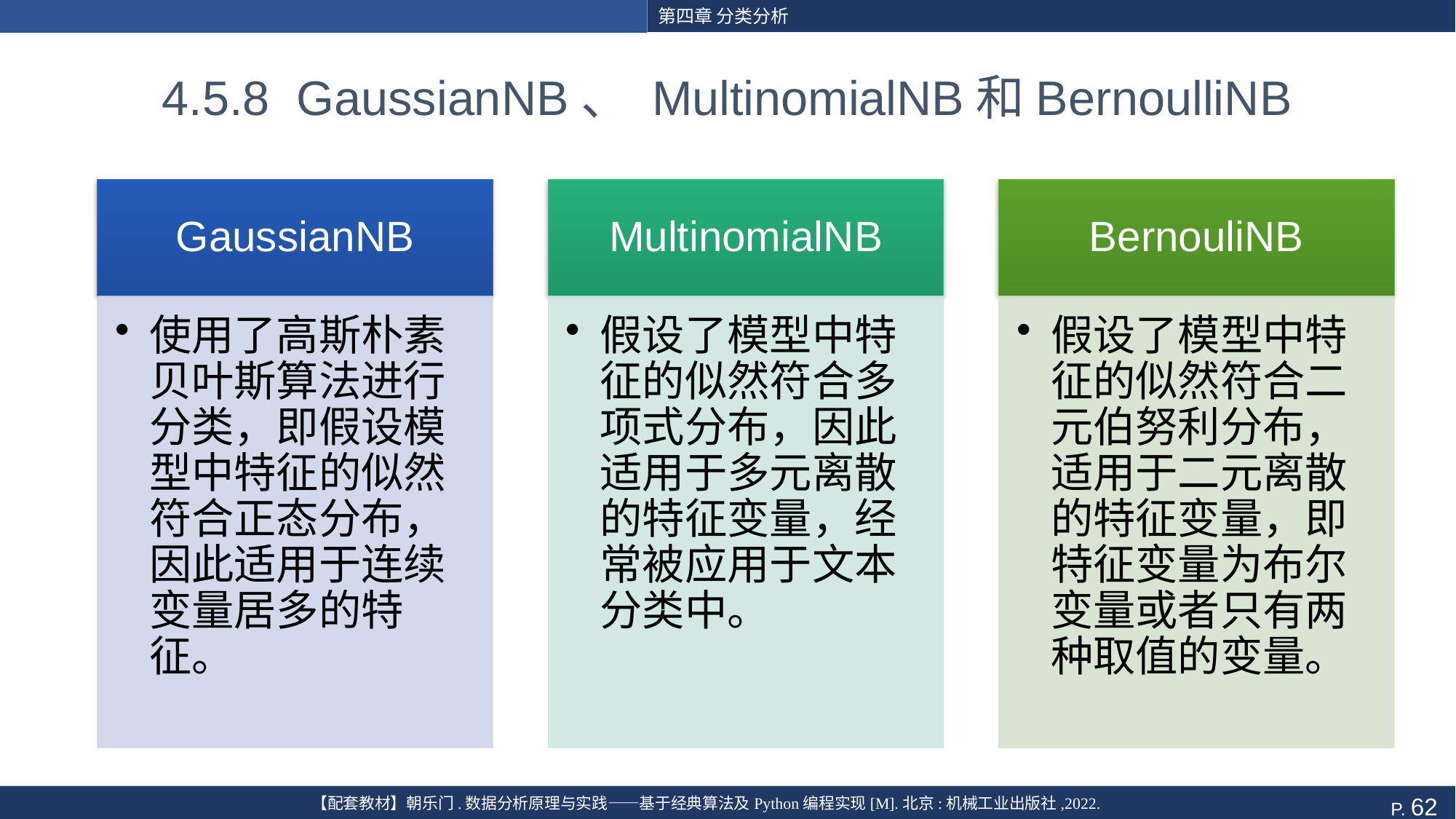

# 4.5.8  GaussianNB、 MultinomialNB和BernoulliNB
GaussianNB
使用了高斯朴素贝叶斯算法进行分类，即假设模型中特征的似然符合正态分布，因此适用于连续变量居多的特征。
MultinomialNB
假设了模型中特征的似然符合多项式分布，因此适用于多元离散的特征变量，经常被应用于文本分类中。
BernouliNB
假设了模型中特征的似然符合二元伯努利分布，适用于二元离散的特征变量，即特征变量为布尔变量或者只有两种取值的变量。